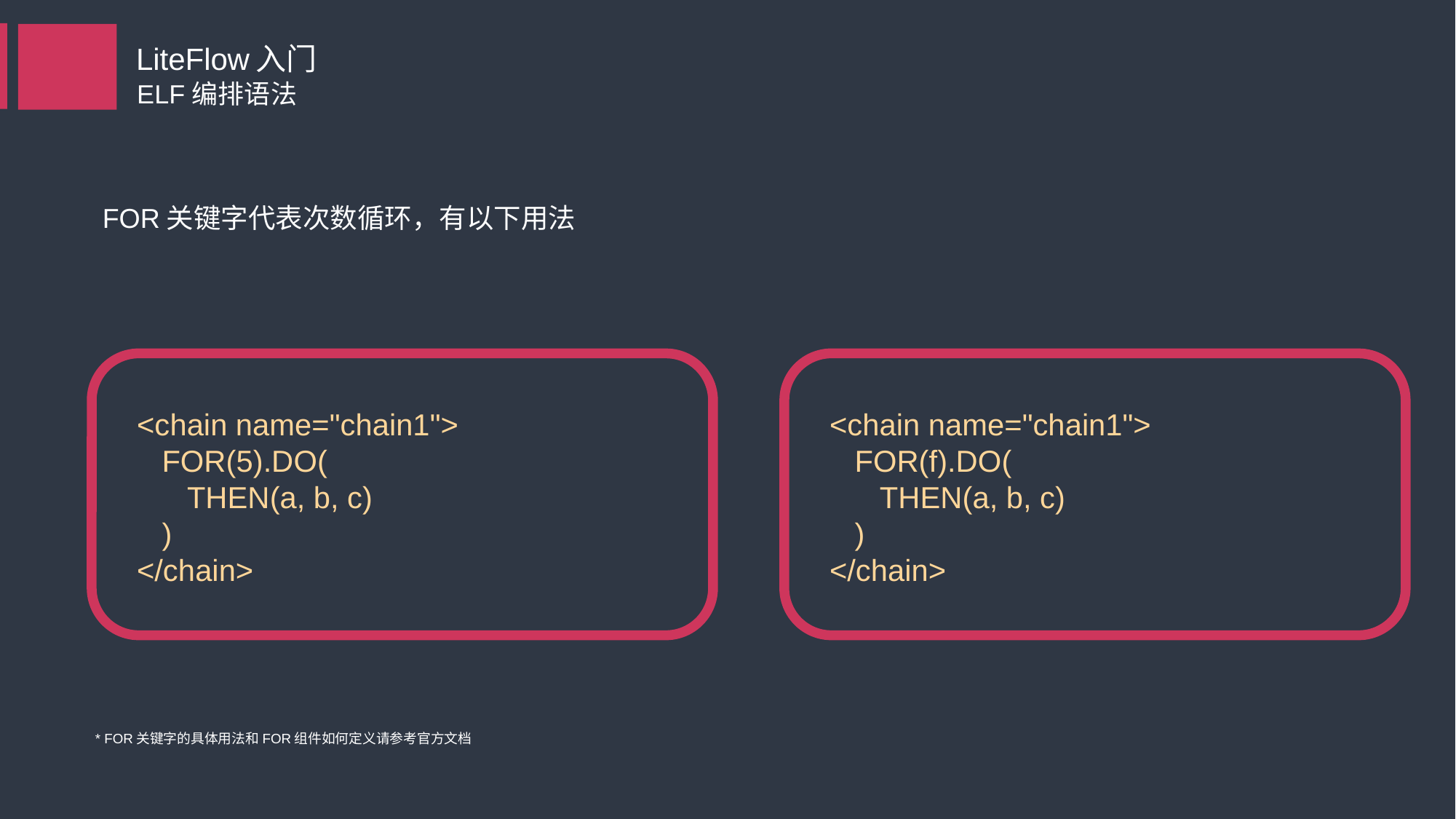

LiteFlow入门
ELF编排语法
FOR关键字代表次数循环，有以下用法

<chain name="chain1">
   FOR(5).DO(
      THEN(a, b, c)
   )
</chain>
<chain name="chain1">
   FOR(f).DO(
      THEN(a, b, c)
   )
</chain>
* FOR关键字的具体用法和FOR组件如何定义请参考官方文档